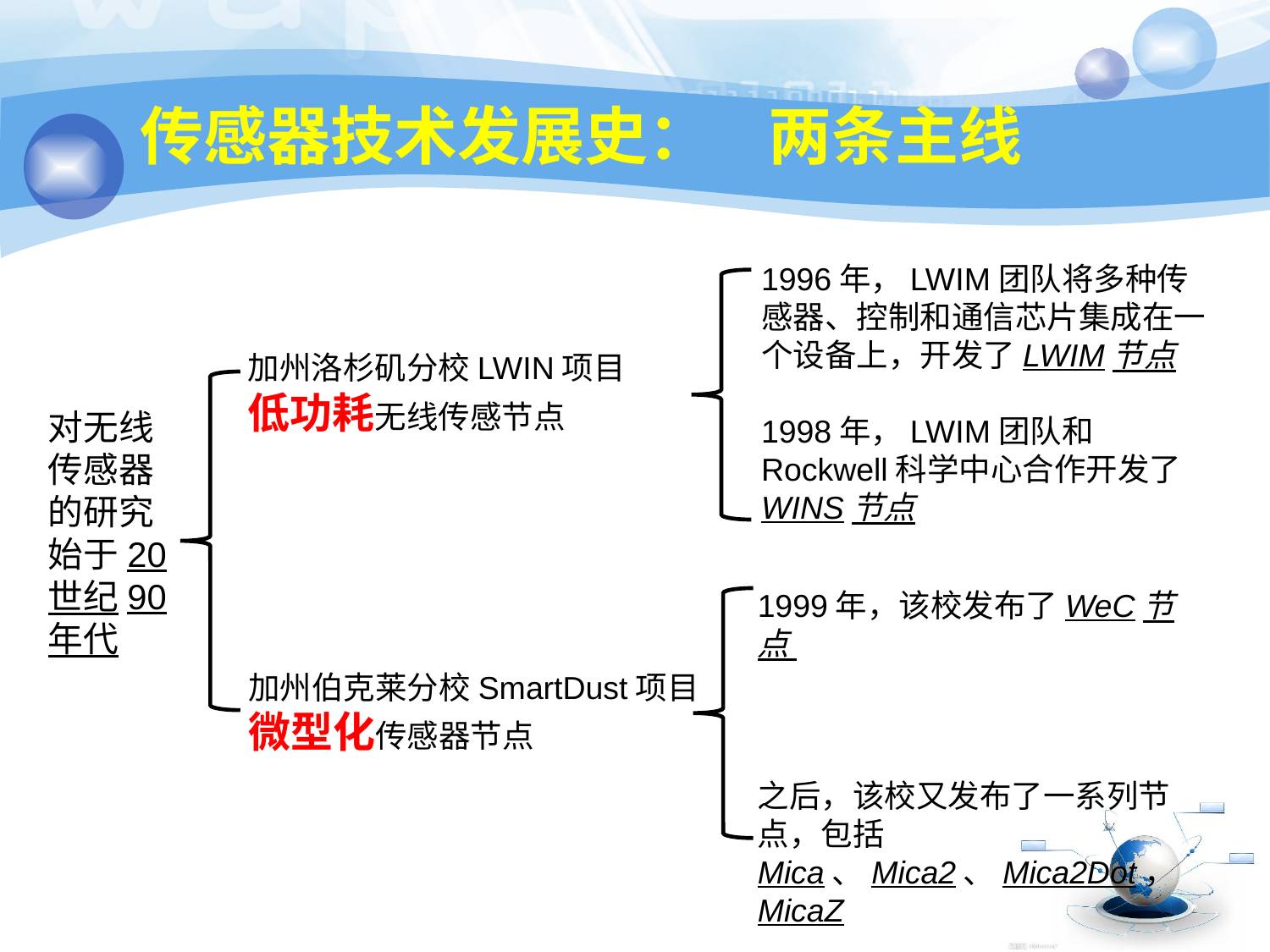

# 传感器技术发展史：    两条主线
1996年，LWIM团队将多种传感器、控制和通信芯片集成在一个设备上，开发了LWIM节点

1998年，LWIM团队和Rockwell科学中心合作开发了WINS节点

加州洛杉矶分校LWIN项目
低功耗无线传感节点

对无线传感器的研究始于20世纪90年代
1999年，该校发布了WeC节点

之后，该校又发布了一系列节点，包括Mica、Mica2、Mica2Dot，MicaZ

加州伯克莱分校SmartDust项目
微型化传感器节点